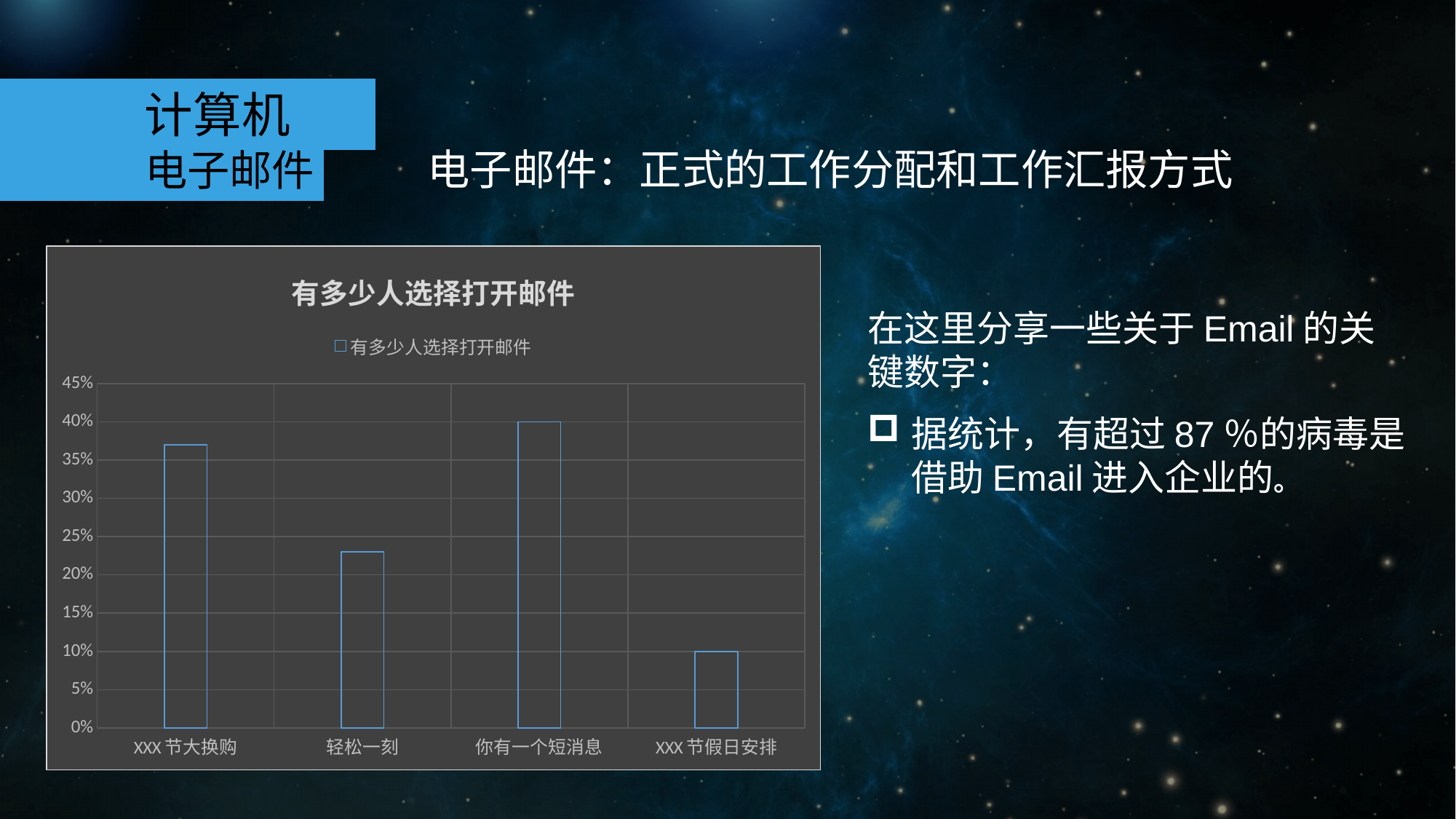

计算机

电子邮件：正式的工作分配和工作汇报方式
电子邮件

### Chart:

| Category | 有多少人选择打开邮件 |
|---|---|
| XXX节大换购 | 0.37 |
| 轻松一刻 | 0.23 |
| 你有一个短消息 | 0.4 |
| XXX节假日安排 | 0.1 |
在这里分享一些关于Email的关键数字：
据统计，有超过87％的病毒是借助Email进入企业的。